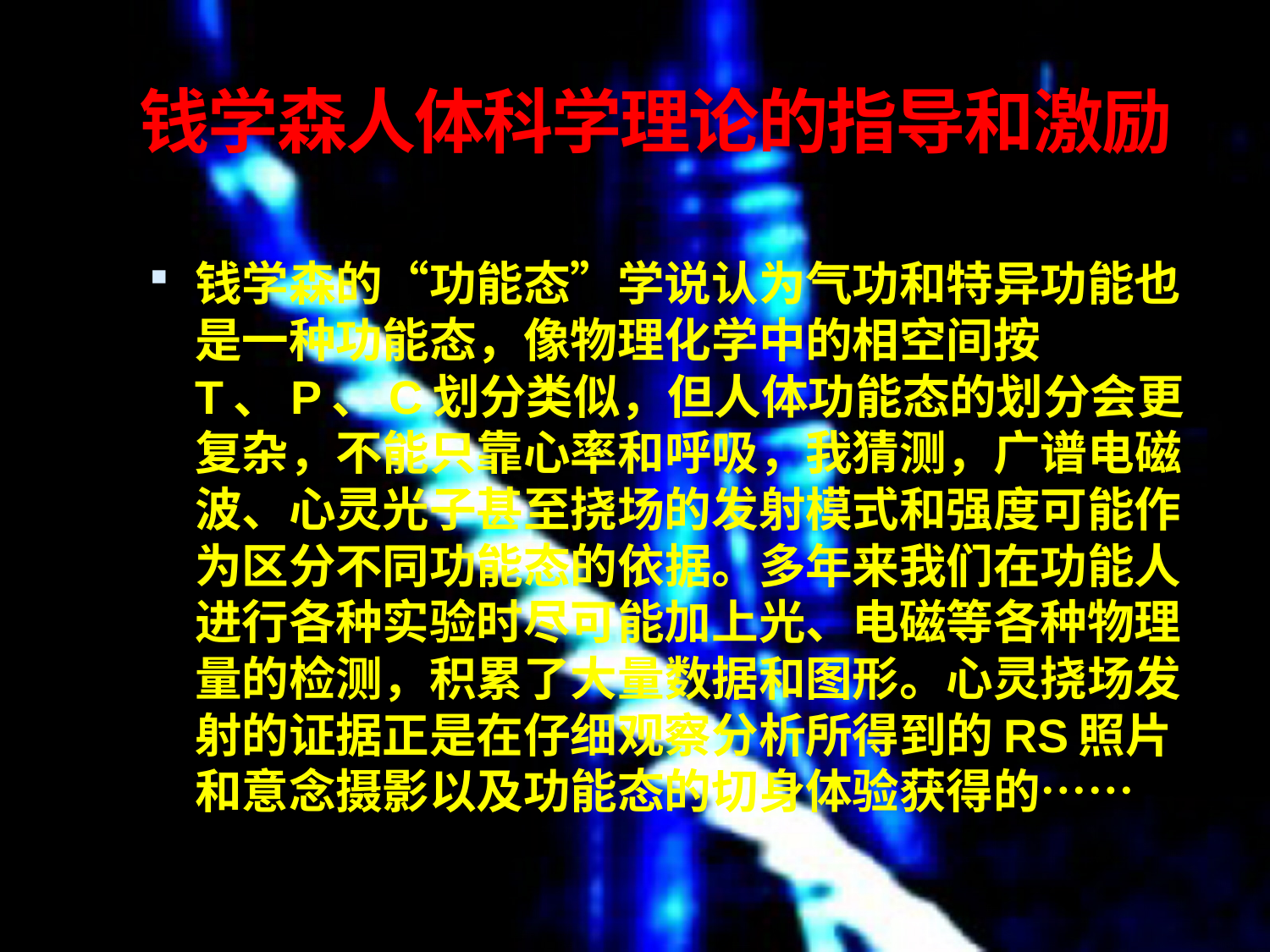

# 钱学森人体科学理论的指导和激励
钱学森的“功能态”学说认为气功和特异功能也是一种功能态，像物理化学中的相空间按T、P、C划分类似，但人体功能态的划分会更复杂，不能只靠心率和呼吸，我猜测，广谱电磁波、心灵光子甚至挠场的发射模式和强度可能作为区分不同功能态的依据。多年来我们在功能人进行各种实验时尽可能加上光、电磁等各种物理量的检测，积累了大量数据和图形。心灵挠场发射的证据正是在仔细观察分析所得到的RS照片和意念摄影以及功能态的切身体验获得的……